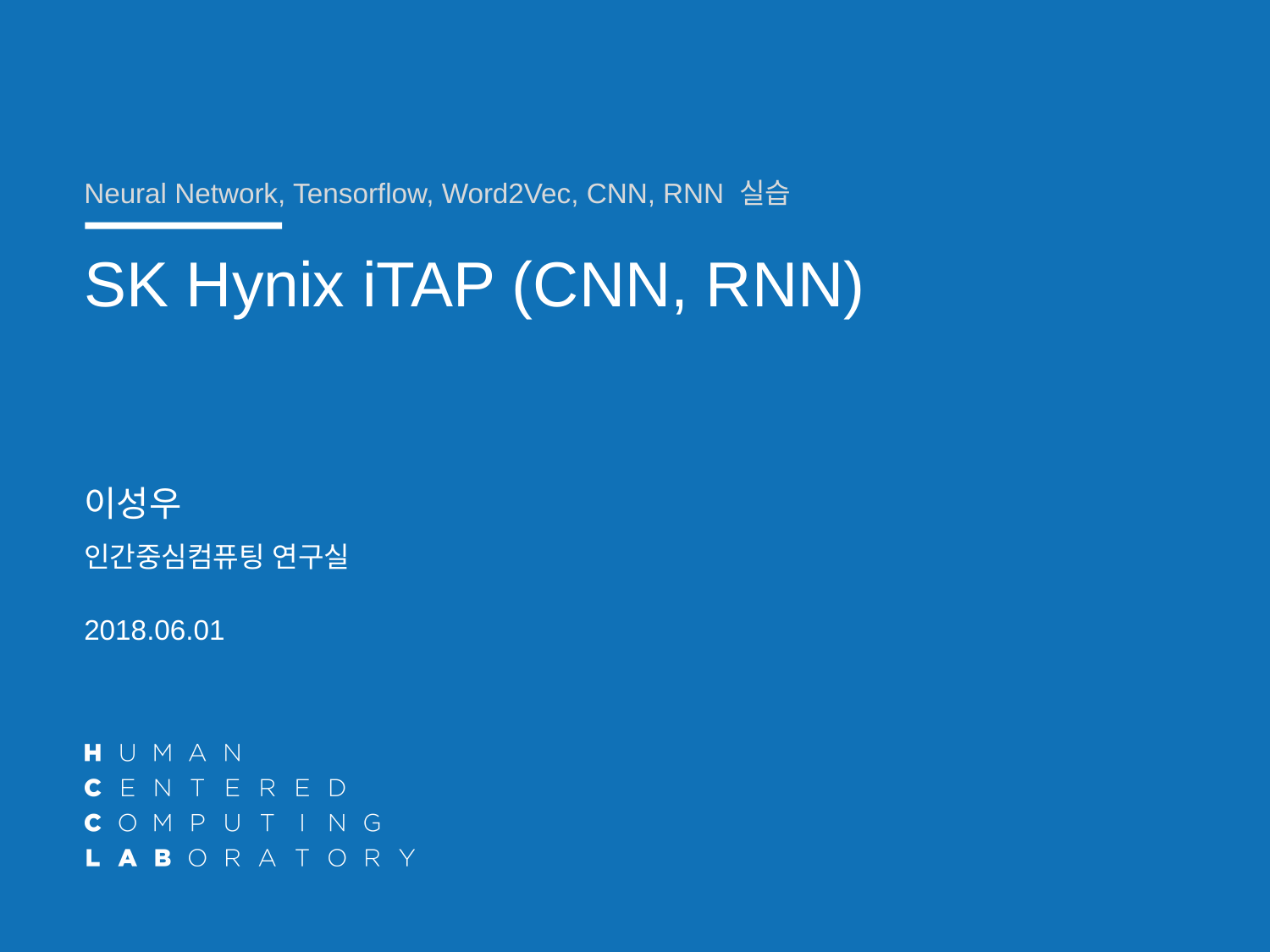

Neural Network, Tensorflow, Word2Vec, CNN, RNN 실습
# SK Hynix iTAP (CNN, RNN)
이성우
인간중심컴퓨팅 연구실
2018.06.01